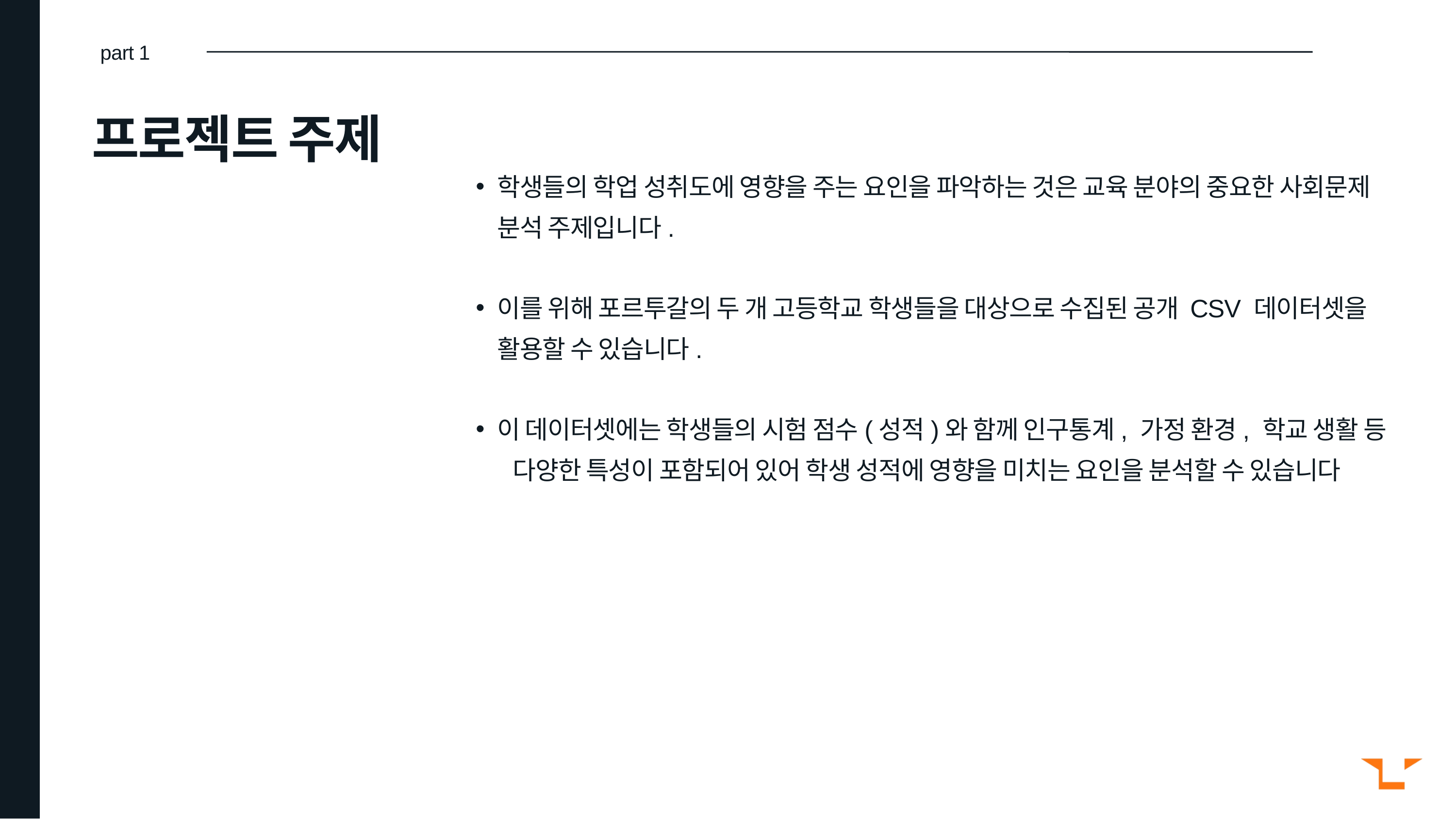

part 1

프로젝트 주제
학생들의 학업 성취도에 영향을 주는 요인을 파악하는 것은 교육 분야의 중요한 사회문제 분석 주제입니다.

이를 위해 포르투갈의 두 개 고등학교 학생들을 대상으로 수집된 공개 CSV 데이터셋을 활용할 수 있습니다.

이 데이터셋에는 학생들의 시험 점수(성적)와 함께 인구통계, 가정 환경, 학교 생활 등     다양한 특성이 포함되어 있어 학생 성적에 영향을 미치는 요인을 분석할 수 있습니다